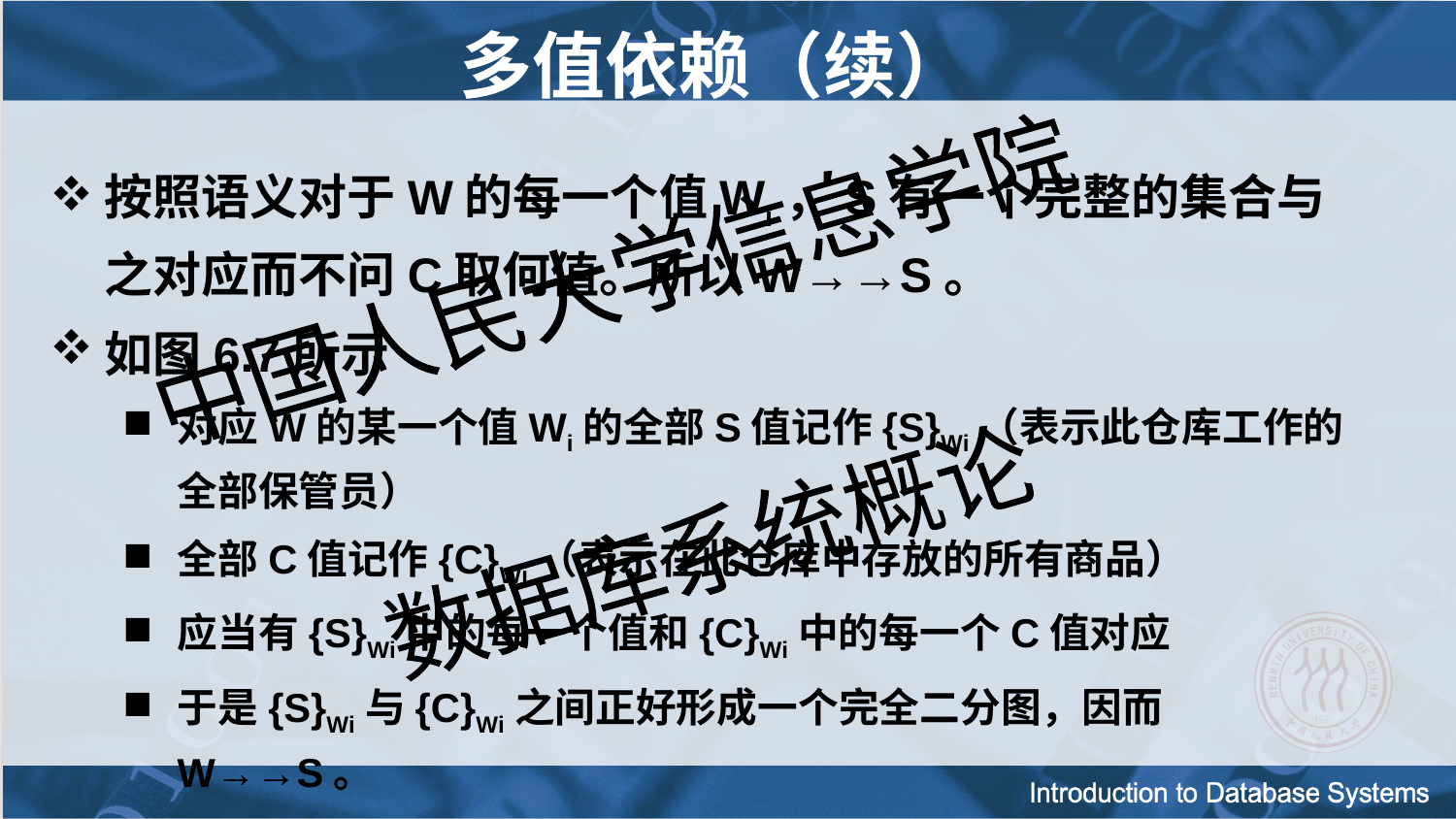

# 多值依赖（续）
按照语义对于W的每一个值Wi，S有一个完整的集合与之对应而不问C取何值。所以W→→S。
如图6.7所示
对应W的某一个值Wi的全部S值记作{S}Wi（表示此仓库工作的全部保管员）
全部C值记作{C}Wi（表示在此仓库中存放的所有商品）
应当有{S}Wi中的每一个值和{C}Wi中的每一个C值对应
于是{S}Wi与{C}Wi之间正好形成一个完全二分图，因而W→→S。